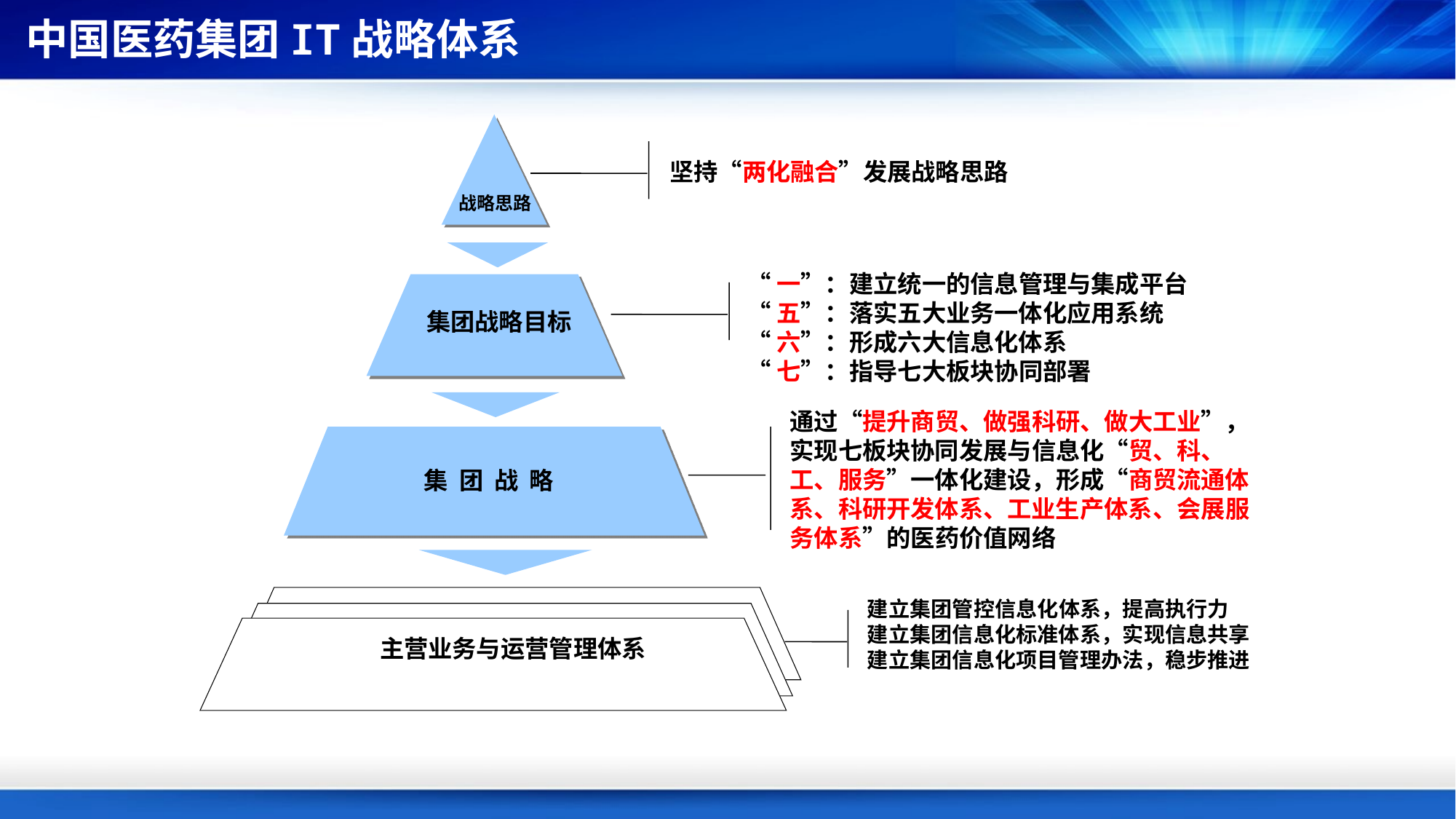

中国医药集团IT战略体系

坚持“两化融合”发展战略思路

战略思路

“一”：建立统一的信息管理与集成平台
“五”：落实五大业务一体化应用系统
“六”：形成六大信息化体系
“七”：指导七大板块协同部署

集团战略目标

通过“提升商贸、做强科研、做大工业”，实现七板块协同发展与信息化“贸、科、工、服务”一体化建设，形成“商贸流通体系、科研开发体系、工业生产体系、会展服务体系”的医药价值网络

集  团  战  略

建立集团管控信息化体系，提高执行力
建立集团信息化标准体系，实现信息共享
建立集团信息化项目管理办法，稳步推进

主营业务与运营管理体系